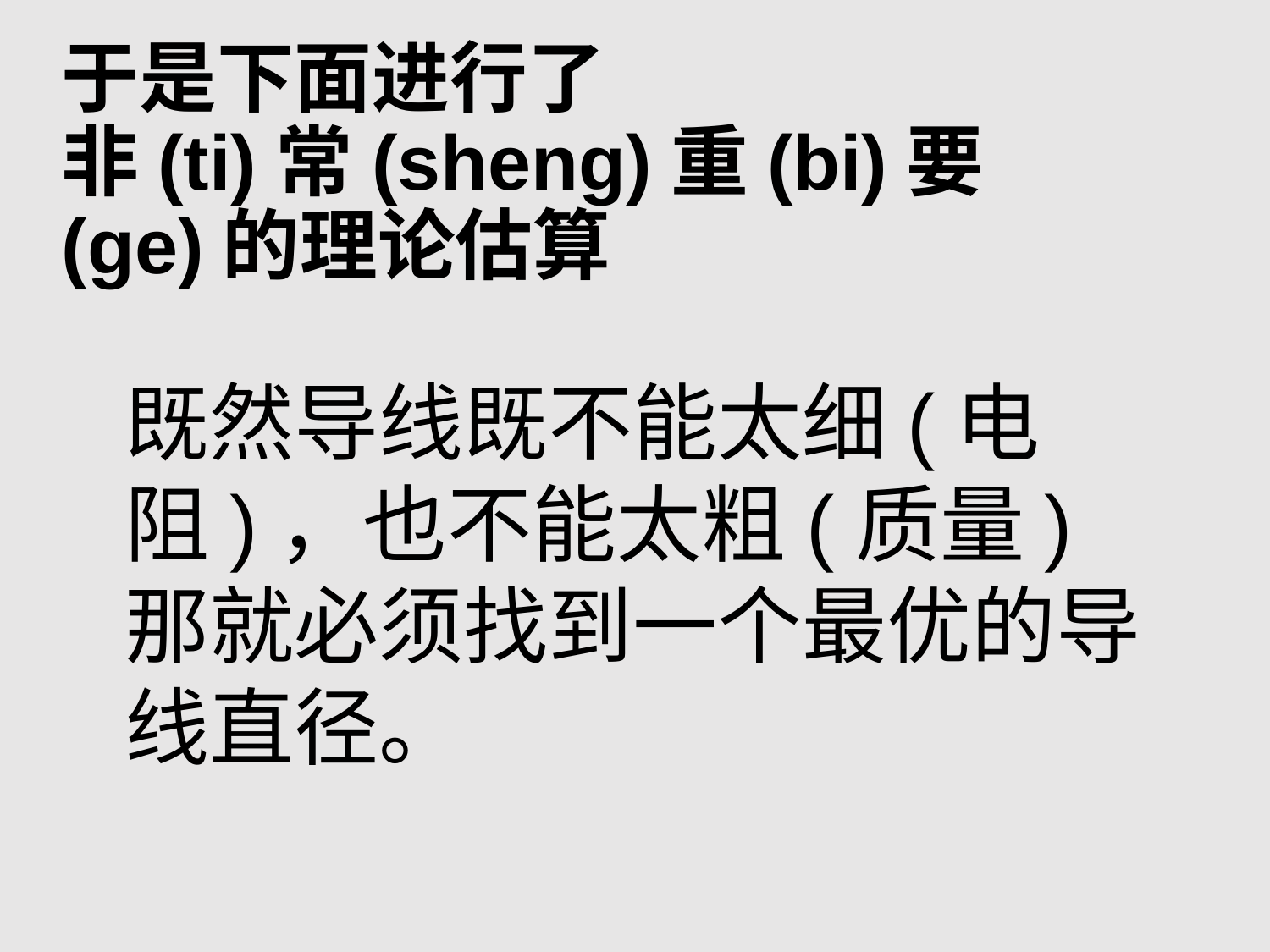

# 于是下面进行了 非(ti)常(sheng)重(bi)要(ge)的理论估算
既然导线既不能太细(电阻)，也不能太粗(质量)那就必须找到一个最优的导线直径。